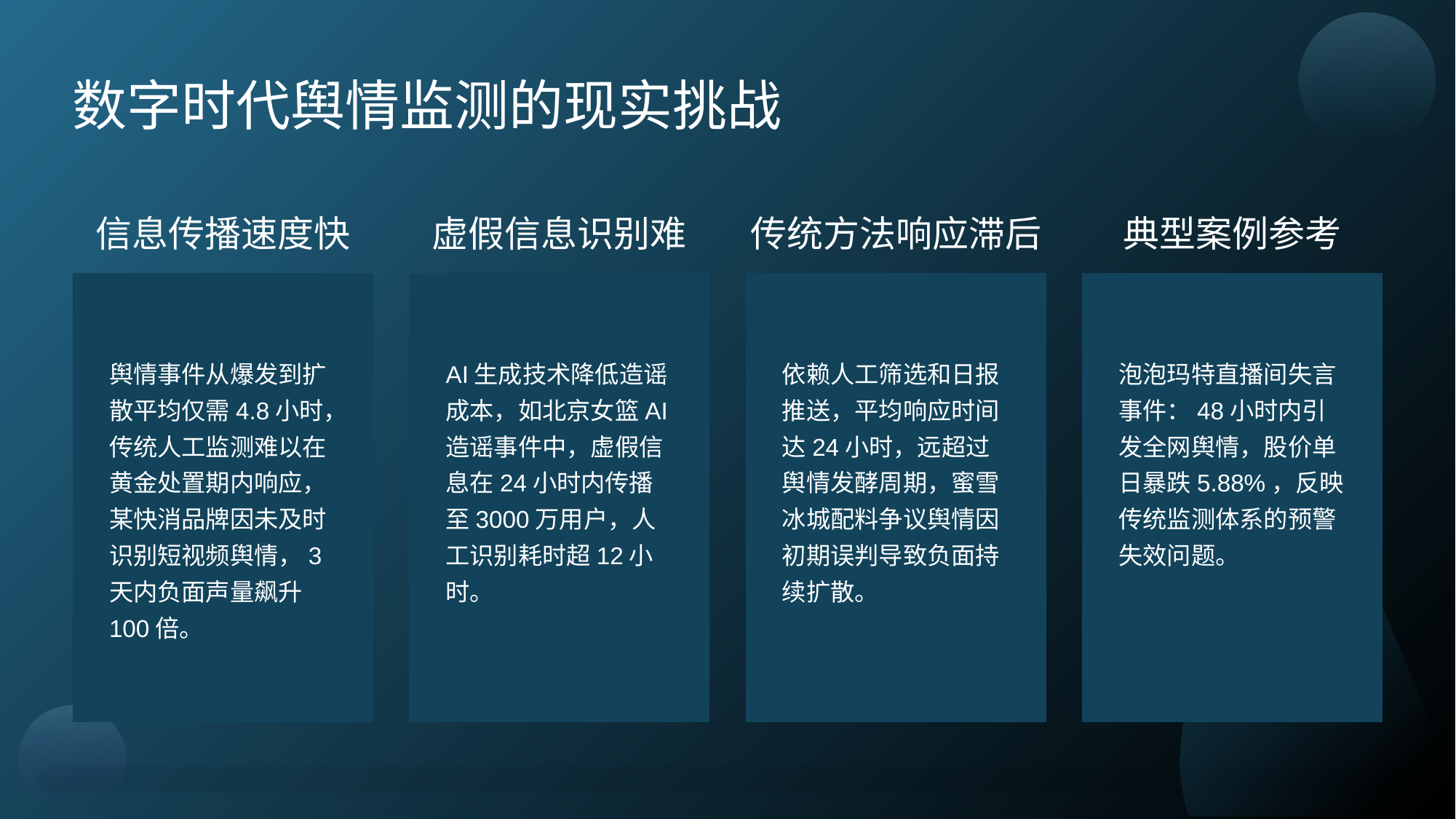

数字时代舆情监测的现实挑战
信息传播速度快
虚假信息识别难
传统方法响应滞后
典型案例参考

舆情事件从爆发到扩散平均仅需4.8小时，传统人工监测难以在黄金处置期内响应，某快消品牌因未及时识别短视频舆情，3天内负面声量飙升100倍。
AI生成技术降低造谣成本，如北京女篮AI造谣事件中，虚假信息在24小时内传播至3000万用户，人工识别耗时超12小时。
依赖人工筛选和日报推送，平均响应时间达24小时，远超过舆情发酵周期，蜜雪冰城配料争议舆情因初期误判导致负面持续扩散。
泡泡玛特直播间失言事件：48小时内引发全网舆情，股价单日暴跌5.88%，反映传统监测体系的预警失效问题。